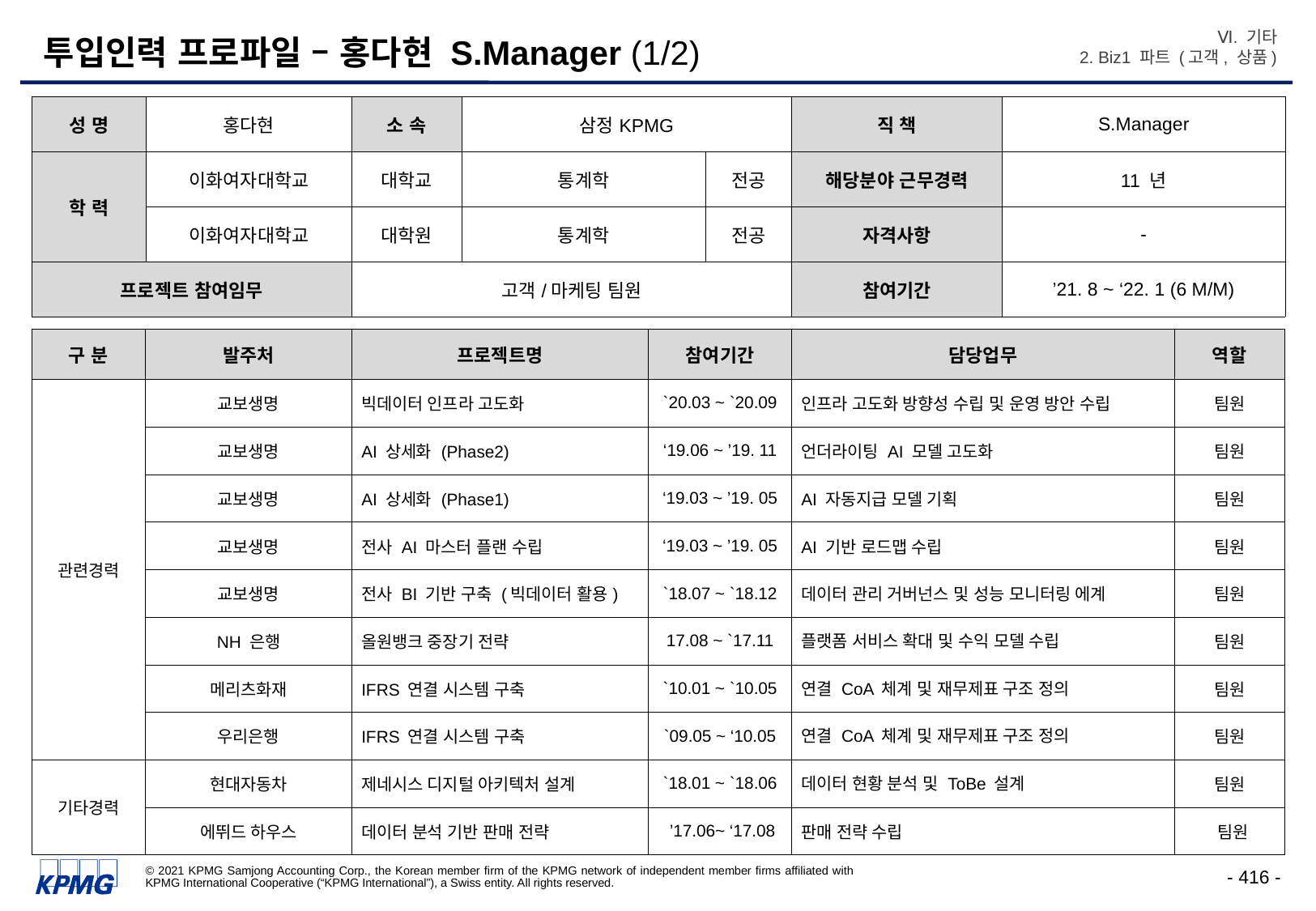

Ⅵ. 기타
2. Biz1 파트 (고객, 상품)
# 투입인력 프로파일 – 홍다현 S.Manager (1/2)
| 성 명 | 홍다현 | 소 속 | 삼정KPMG |  | 직 책 | S.Manager |
| --- | --- | --- | --- | --- | --- | --- |
| 학 력 | 이화여자대학교 | 대학교 | 통계학 | 전공 | 해당분야 근무경력 | 11 년 |
|  | 이화여자대학교 | 대학원 | 통계학 | 전공 | 자격사항 | - |
| 프로젝트 참여임무 |  | 고객/마케팅 팀원 |  |  | 참여기간 | ’21. 8 ~ ‘22. 1 (6 M/M) |
| 구 분 | 발주처 | 프로젝트명 | 참여기간 | 담당업무 | 역할 |
| --- | --- | --- | --- | --- | --- |
| 관련경력 | 교보생명 | 빅데이터 인프라 고도화 | `20.03 ~ `20.09 | 인프라 고도화 방향성 수립 및 운영 방안 수립 | 팀원 |
|  | 교보생명 | AI 상세화 (Phase2) | ‘19.06 ~ ’19. 11 | 언더라이팅 AI 모델 고도화 | 팀원 |
|  | 교보생명 | AI 상세화 (Phase1) | ‘19.03 ~ ’19. 05 | AI 자동지급 모델 기획 | 팀원 |
|  | 교보생명 | 전사 AI 마스터 플랜 수립 | ‘19.03 ~ ’19. 05 | AI 기반 로드맵 수립 | 팀원 |
|  | 교보생명 | 전사 BI 기반 구축 (빅데이터 활용) | `18.07 ~ `18.12 | 데이터 관리 거버넌스 및 성능 모니터링 에계 | 팀원 |
|  | NH 은행 | 올원뱅크 중장기 전략 | 17.08 ~ `17.11 | 플랫폼 서비스 확대 및 수익 모델 수립 | 팀원 |
|  | 메리츠화재 | IFRS 연결 시스템 구축 | `10.01 ~ `10.05 | 연결 CoA 체계 및 재무제표 구조 정의 | 팀원 |
|  | 우리은행 | IFRS 연결 시스템 구축 | `09.05 ~ ‘10.05 | 연결 CoA 체계 및 재무제표 구조 정의 | 팀원 |
| 기타경력 | 현대자동차 | 제네시스 디지털 아키텍처 설계 | `18.01 ~ `18.06 | 데이터 현황 분석 및 ToBe 설계 | 팀원 |
|  | 에뛰드 하우스 | 데이터 분석 기반 판매 전략 | ’17.06~ ‘17.08 | 판매 전략 수립 | 팀원 |